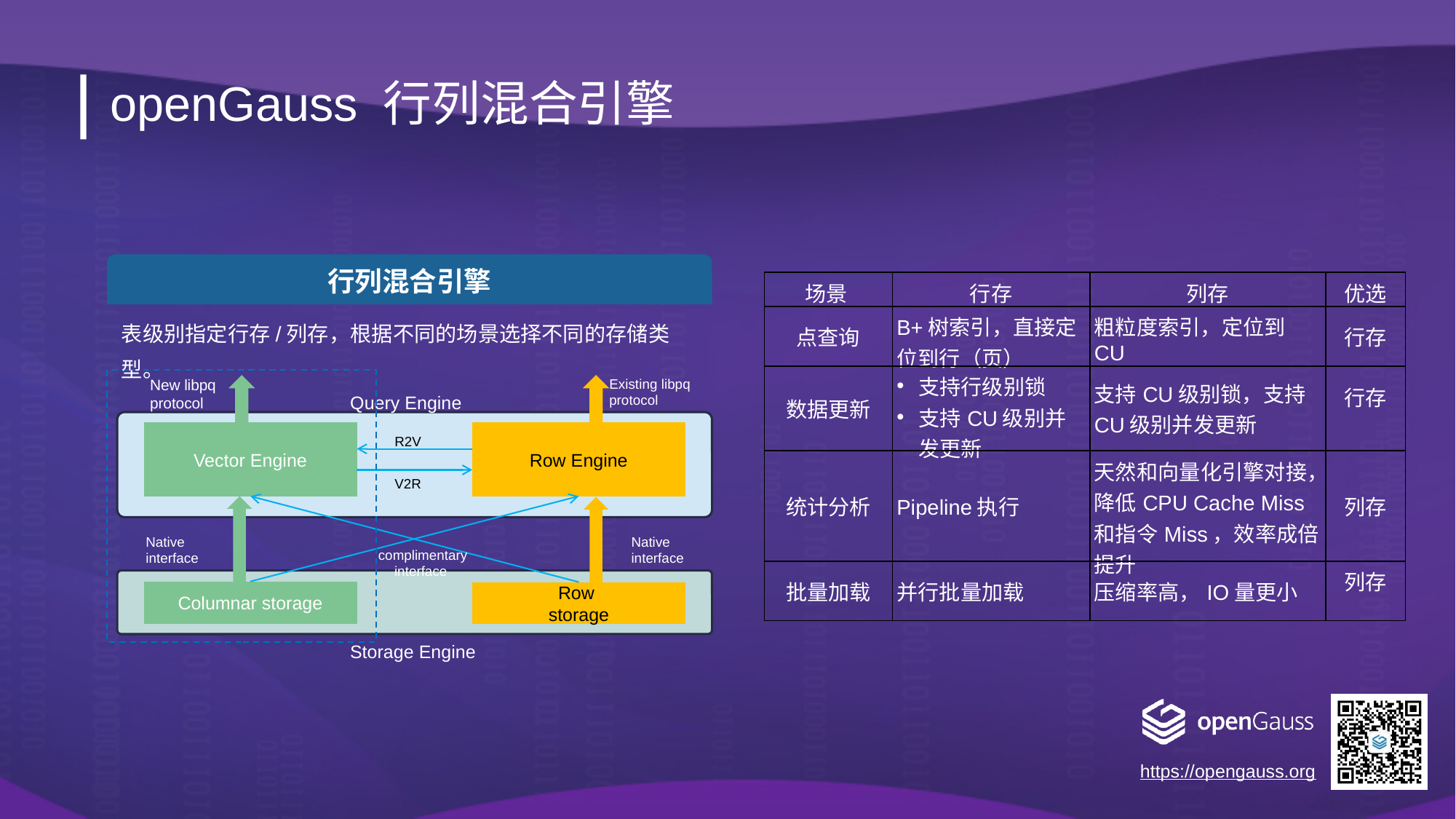

openGauss 行列混合引擎
行列混合引擎

New libpq
protocol
Existing libpq
protocol

Query Engine

Vector Engine
Row Engine
R2V
V2R

Native
interface
Native
interface
complimentary
interface

Columnar storage
Row
storage
Storage Engine
| 场景 | 行存 | 列存 | 优选 |
| --- | --- | --- | --- |
| 点查询 | B+树索引，直接定位到行（页） | 粗粒度索引，定位到CU | 行存 |
| 数据更新 | 支持行级别锁 支持CU级别并发更新 | 支持CU级别锁，支持CU级别并发更新 | 行存 |
| 统计分析 | Pipeline执行 | 天然和向量化引擎对接，降低CPU Cache Miss和指令Miss，效率成倍提升 | 列存 |
| 批量加载 | 并行批量加载 | 压缩率高，IO量更小 | 列存 |
表级别指定行存/列存，根据不同的场景选择不同的存储类型。